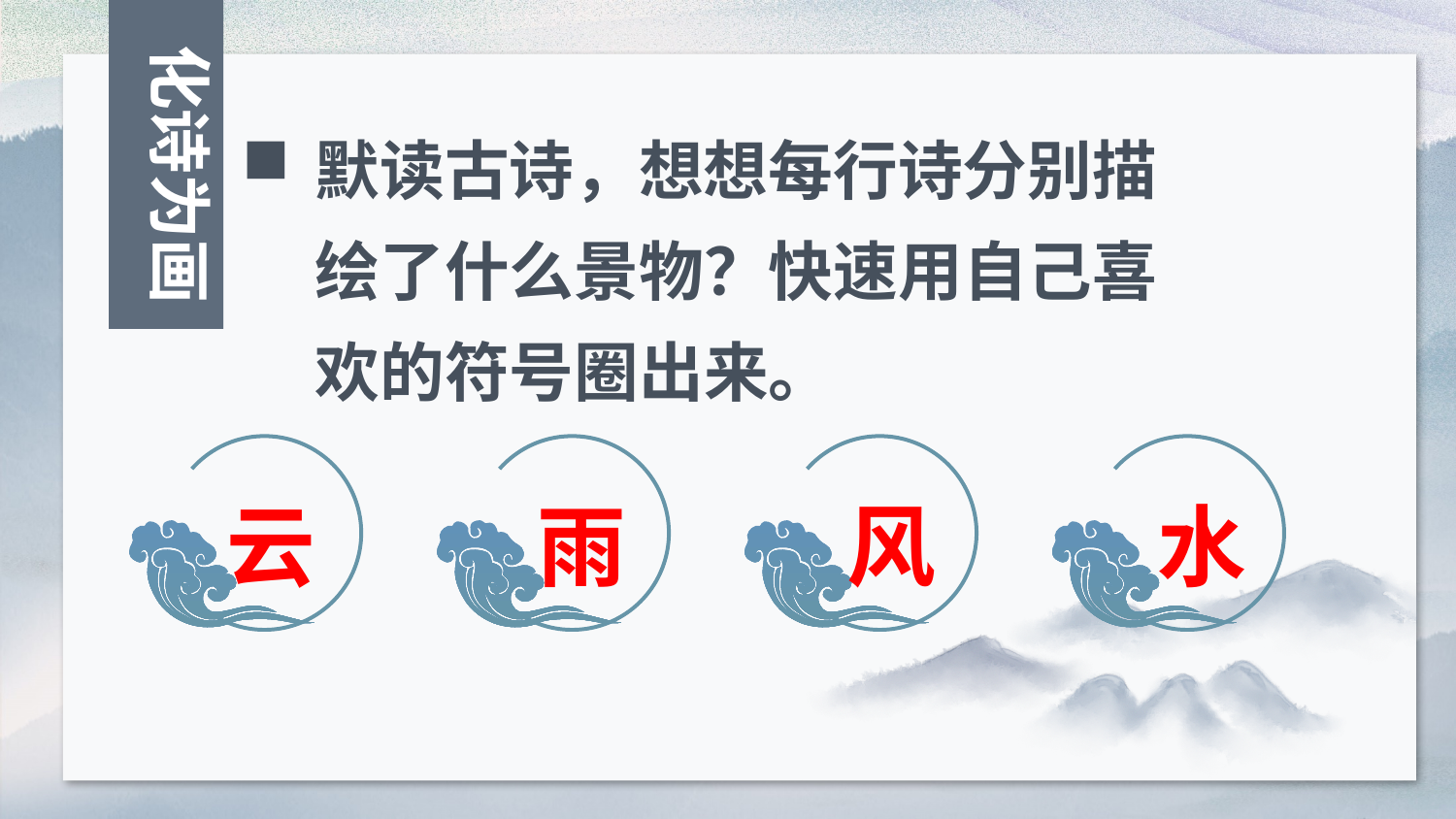

化诗为画
默读古诗，想想每行诗分别描绘了什么景物？快速用自己喜欢的符号圈出来。

云
雨
风
水